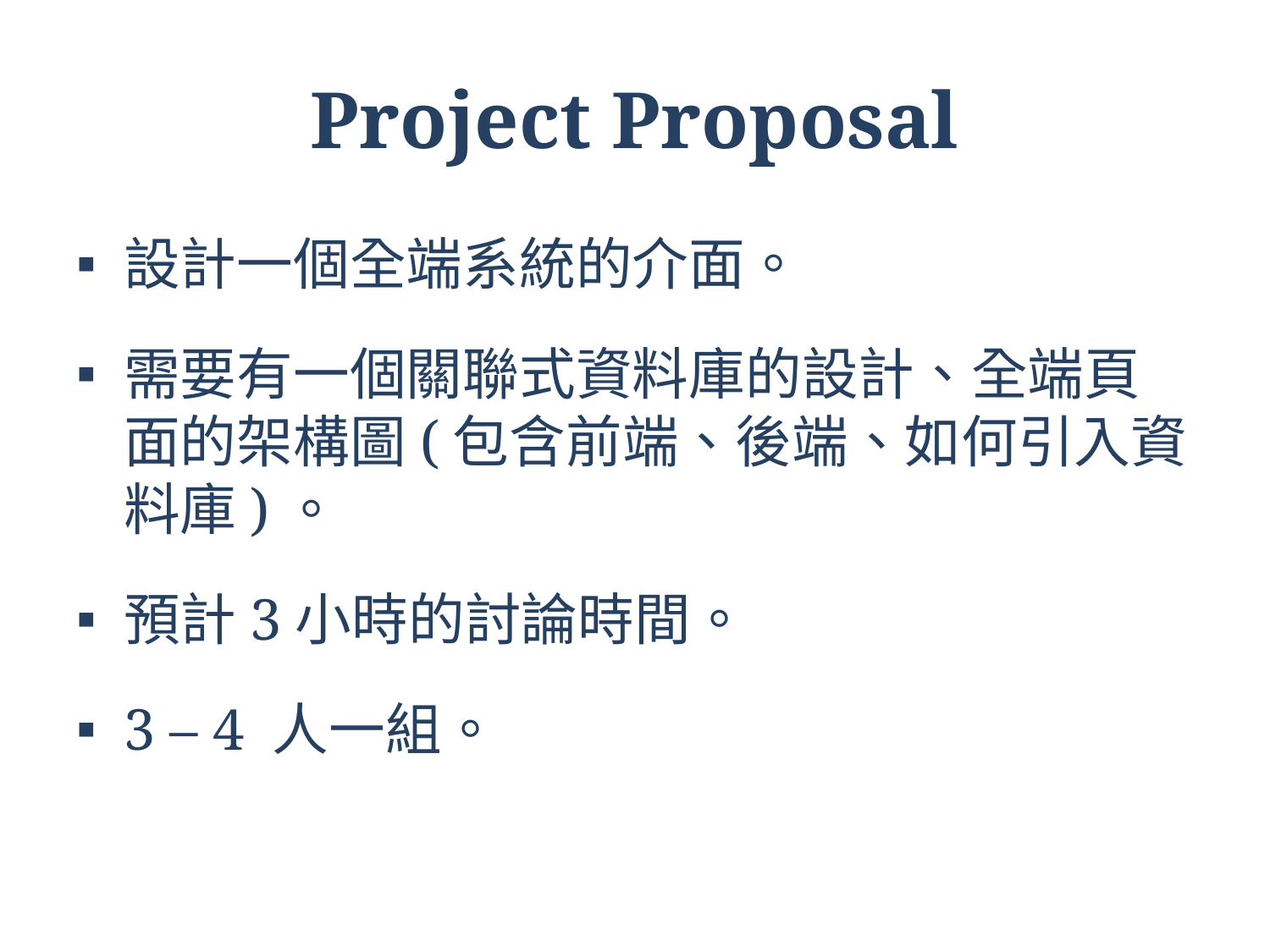

# Project Proposal
設計一個全端系統的介面。
需要有一個關聯式資料庫的設計、全端頁面的架構圖(包含前端、後端、如何引入資料庫)。
預計3小時的討論時間。
3 – 4 人一組。